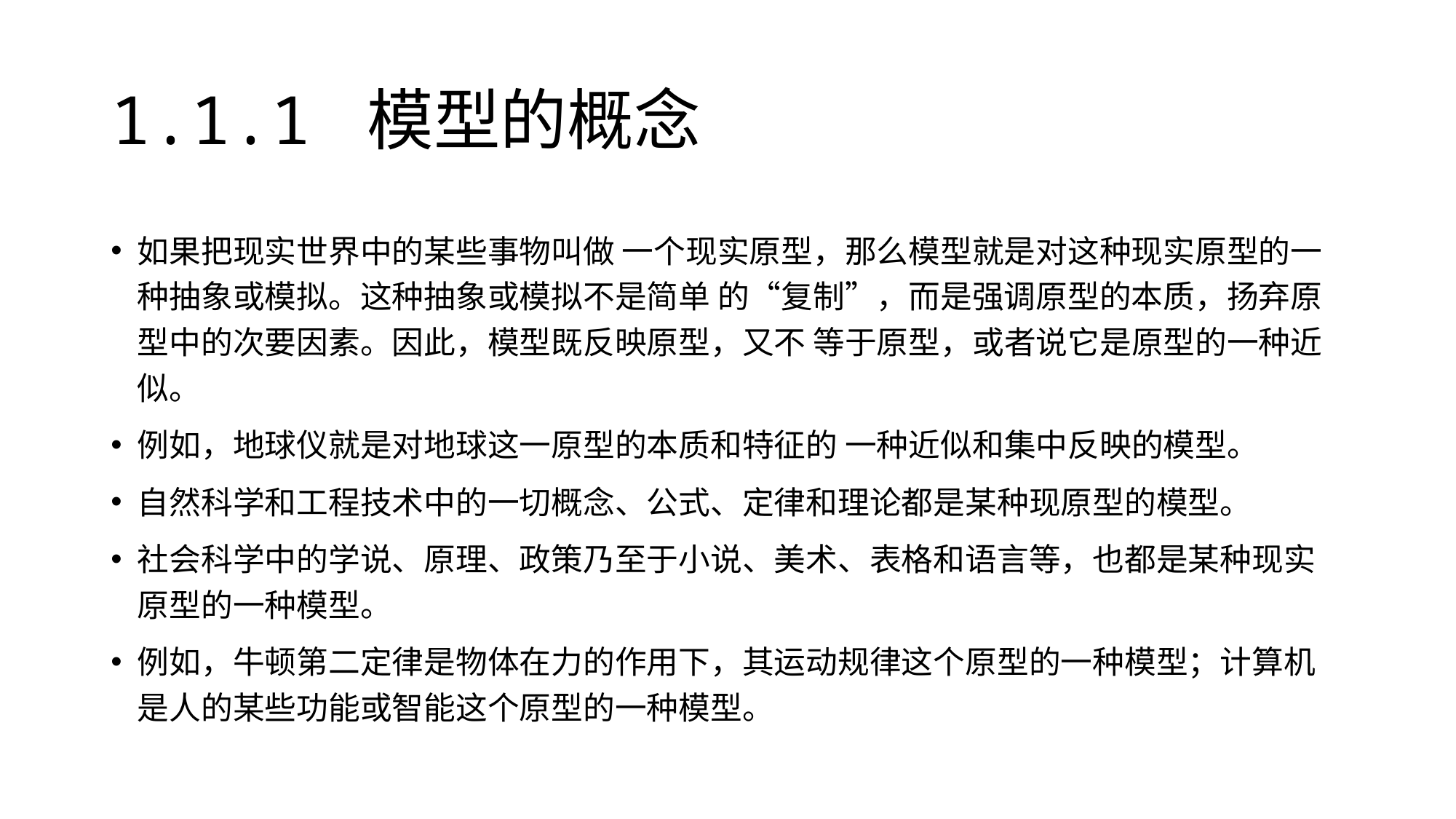

# 1.1.1 模型的概念
如果把现实世界中的某些事物叫做 一个现实原型，那么模型就是对这种现实原型的一种抽象或模拟。这种抽象或模拟不是简单 的“复制”，而是强调原型的本质，扬弃原型中的次要因素。因此，模型既反映原型，又不 等于原型，或者说它是原型的一种近似。
例如，地球仪就是对地球这一原型的本质和特征的 一种近似和集中反映的模型。
自然科学和工程技术中的一切概念、公式、定律和理论都是某种现原型的模型。
社会科学中的学说、原理、政策乃至于小说、美术、表格和语言等，也都是某种现实原型的一种模型。
例如，牛顿第二定律是物体在力的作用下，其运动规律这个原型的一种模型；计算机是人的某些功能或智能这个原型的一种模型。